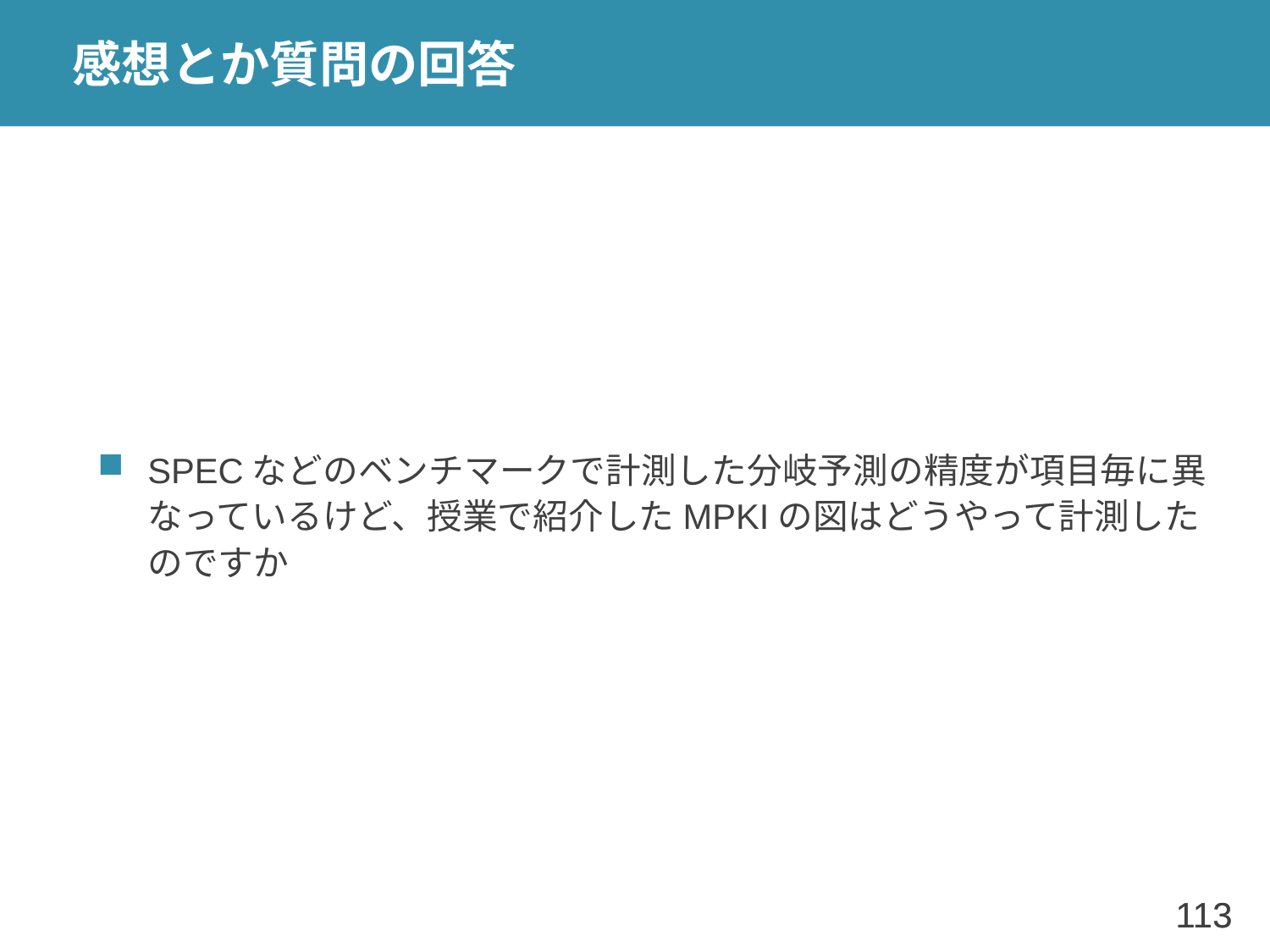

# 感想とか質問の回答
SPECなどのベンチマークで計測した分岐予測の精度が項目毎に異なっているけど、授業で紹介したMPKIの図はどうやって計測したのですか